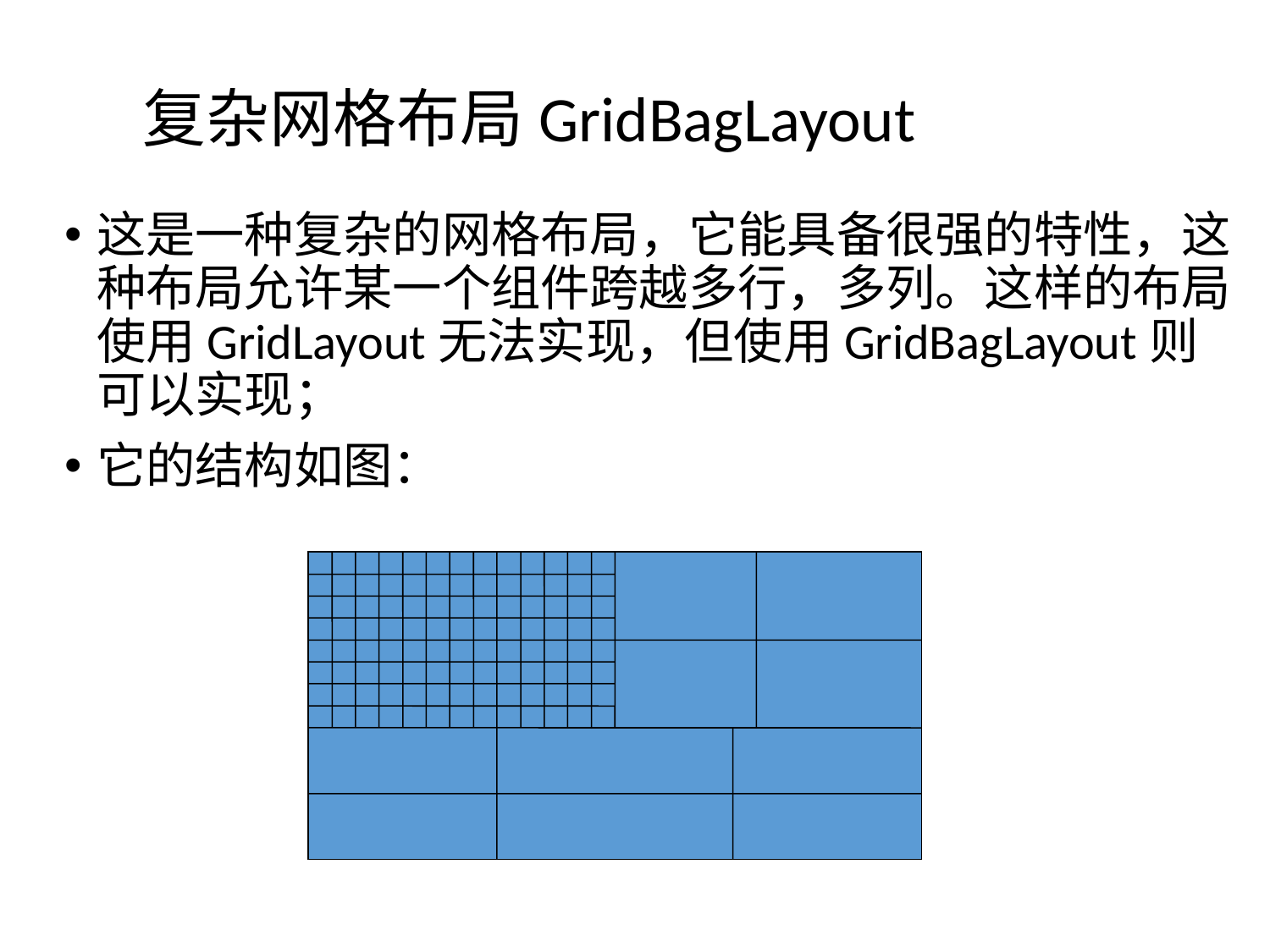

复杂网格布局GridBagLayout
这是一种复杂的网格布局，它能具备很强的特性，这种布局允许某一个组件跨越多行，多列。这样的布局使用GridLayout无法实现，但使用GridBagLayout则可以实现；
它的结构如图：